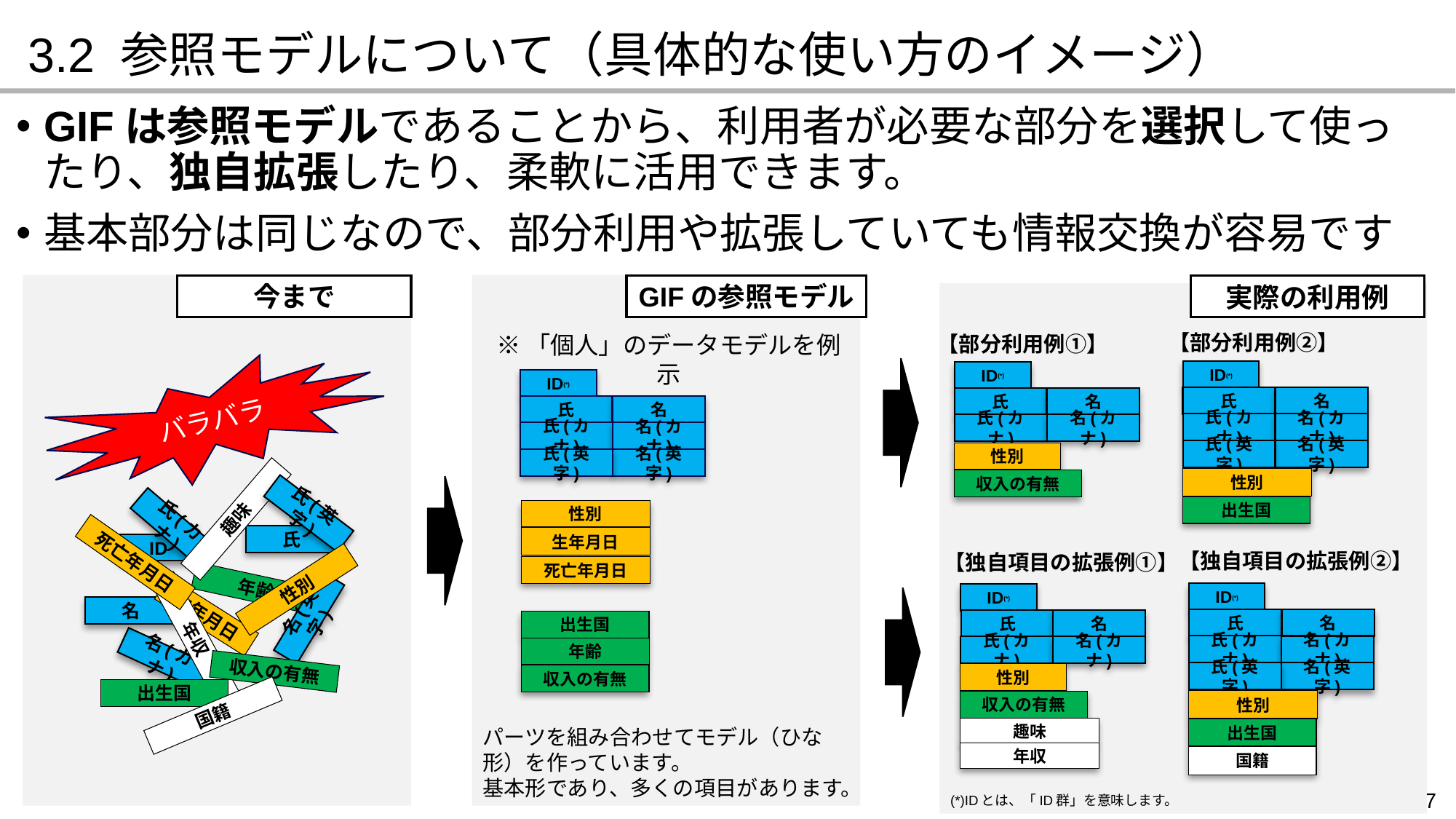

3.2 参照モデルについて（具体的な使い方のイメージ）
GIFは参照モデルであることから、利用者が必要な部分を選択して使ったり、独自拡張したり、柔軟に活用できます。
基本部分は同じなので、部分利用や拡張していても情報交換が容易です

パーツを組み合わせてモデル（ひな形）を作っています。
基本形であり、多くの項目があります。
今まで
GIFの参照モデル
実際の利用例
(*)IDとは、「ID群」を意味します。
【部分利用例②】
※「個人」のデータモデルを例示
【部分利用例①】

ID(*)
氏
名
氏(カナ)
名(カナ)
名(英字)
氏(英字)
ID(*)
氏
名
名(カナ)
氏(カナ)
バラバラ
ID(*)
氏
名
氏(カナ)
名(カナ)
名(英字)
氏(英字)
性別
性別
収入の有無

出生国
氏(英字)
性別
生年月日
死亡年月日
趣味
氏(カナ)
氏
ID
【独自項目の拡張例②】
【独自項目の拡張例①】
死亡年月日
年齢
性別
ID(*)
氏
名
氏(カナ)
名(カナ)
名(英字)
氏(英字)
ID(*)
氏
名
名(カナ)
氏(カナ)

名
生年月日
名(英字)
出生国
年齢
収入の有無
年収
名(カナ)
収入の有無
性別
出生国
性別
収入の有無
国籍
趣味
出生国
年収
国籍
17